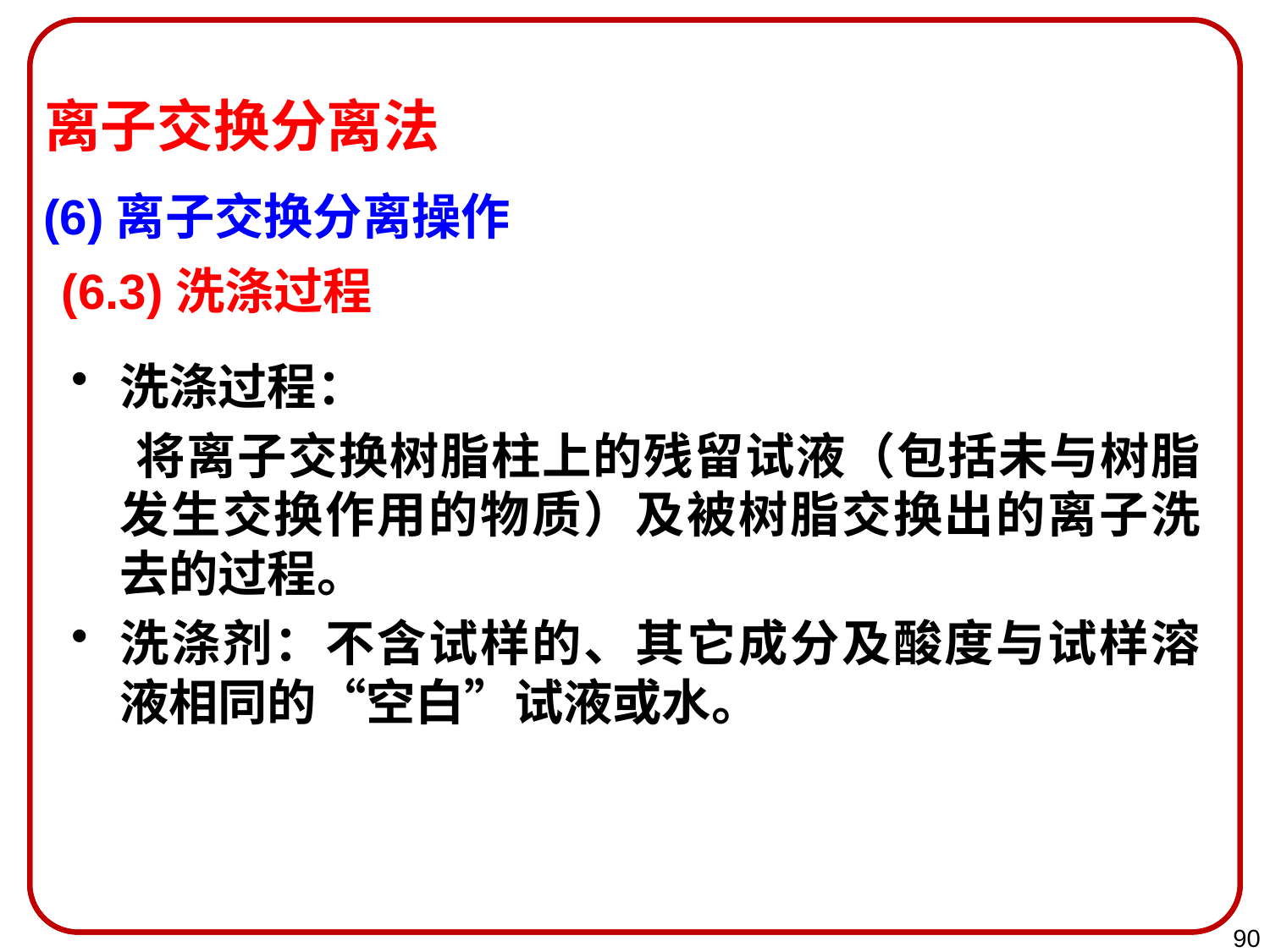

离子交换分离法
(6)离子交换分离操作
(6.3)洗涤过程
洗涤过程：
    将离子交换树脂柱上的残留试液（包括未与树脂发生交换作用的物质）及被树脂交换出的离子洗去的过程。
洗涤剂：不含试样的、其它成分及酸度与试样溶液相同的“空白”试液或水。
90